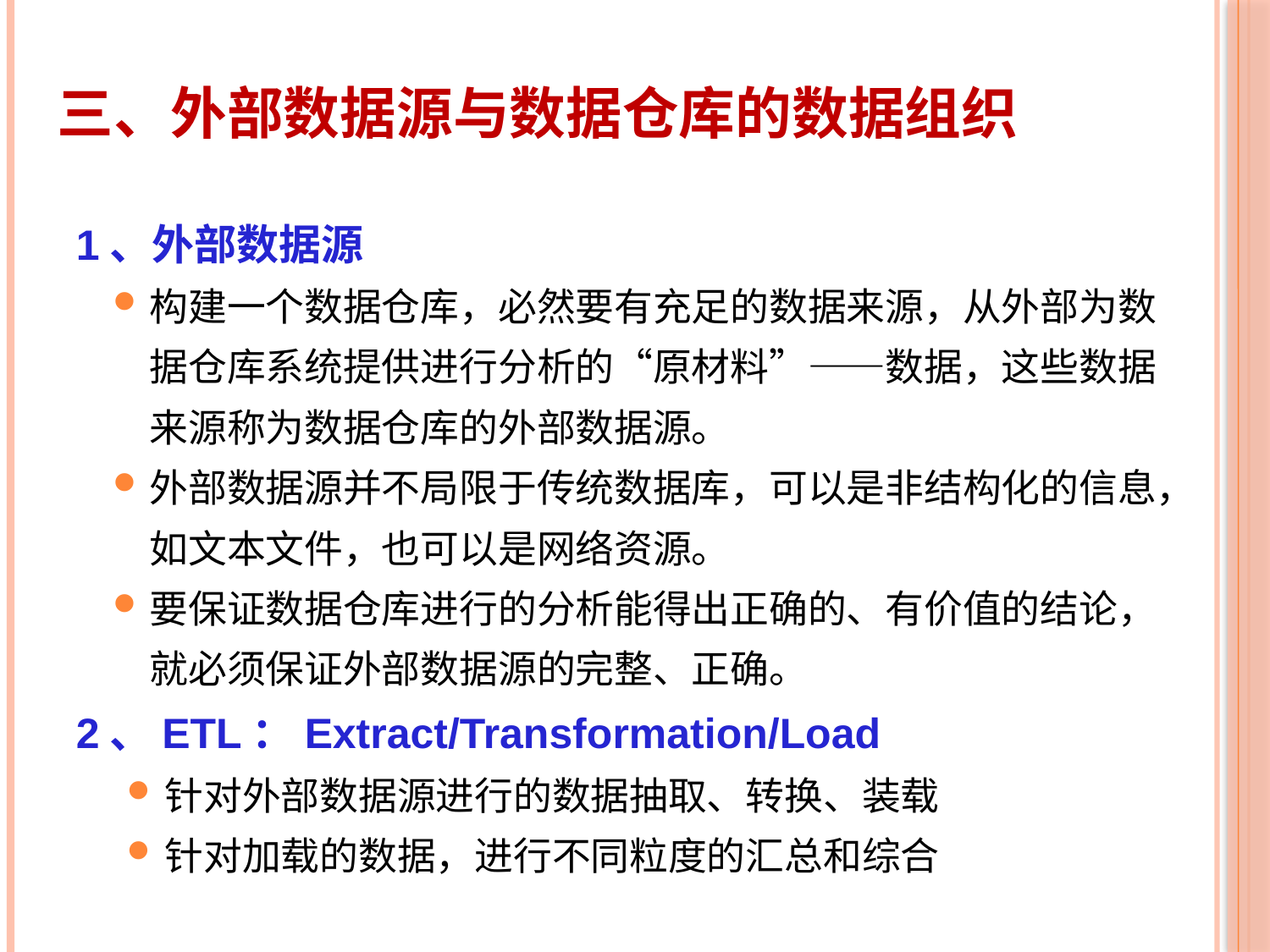

# 三、外部数据源与数据仓库的数据组织
1、外部数据源
构建一个数据仓库，必然要有充足的数据来源，从外部为数据仓库系统提供进行分析的“原材料”——数据，这些数据来源称为数据仓库的外部数据源。
外部数据源并不局限于传统数据库，可以是非结构化的信息，如文本文件，也可以是网络资源。
要保证数据仓库进行的分析能得出正确的、有价值的结论，就必须保证外部数据源的完整、正确。
2、ETL：Extract/Transformation/Load
针对外部数据源进行的数据抽取、转换、装载
针对加载的数据，进行不同粒度的汇总和综合